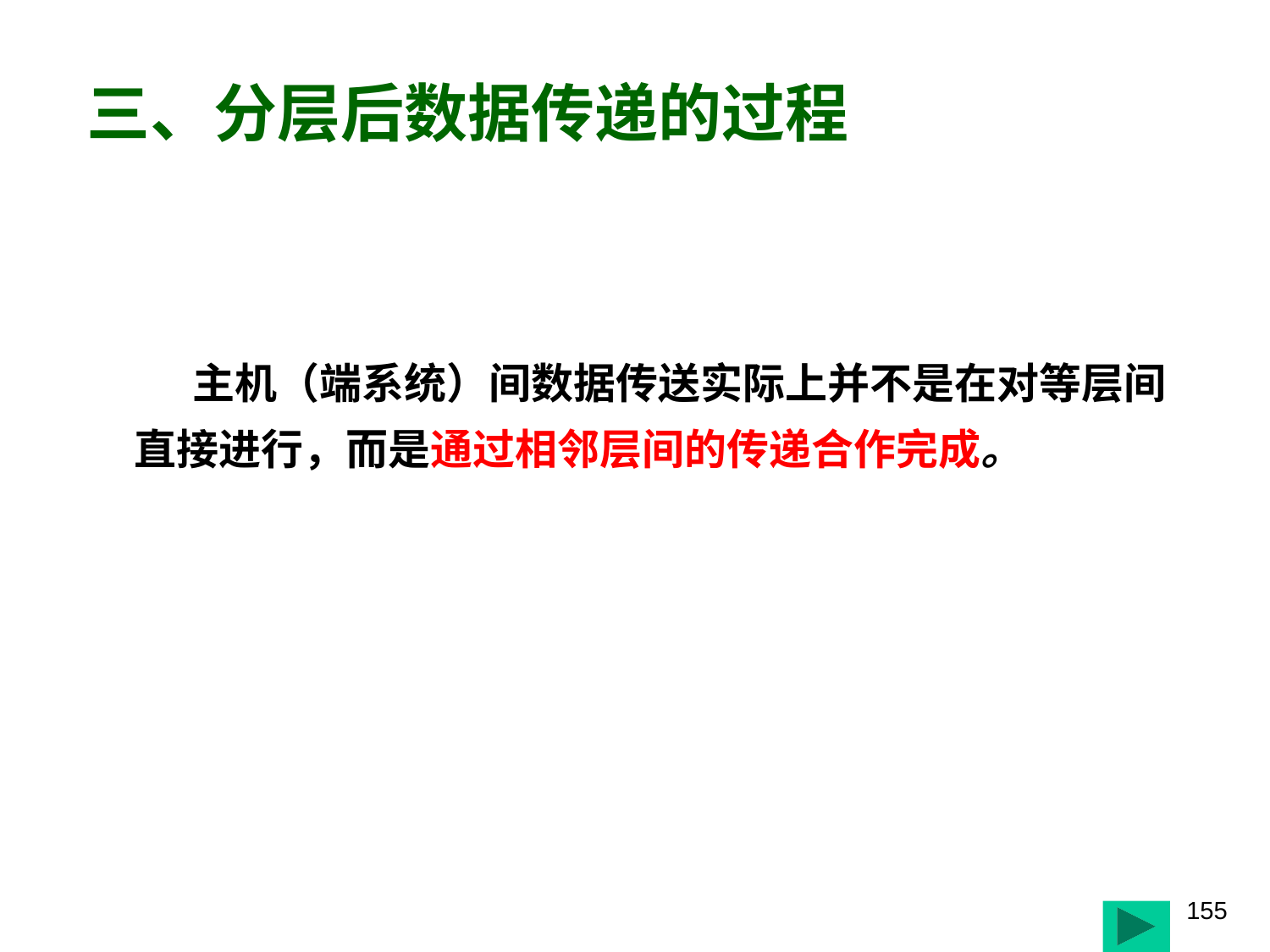

# 三、分层后数据传递的过程
          主机（端系统）间数据传送实际上并不是在对等层间直接进行，而是通过相邻层间的传递合作完成。
155